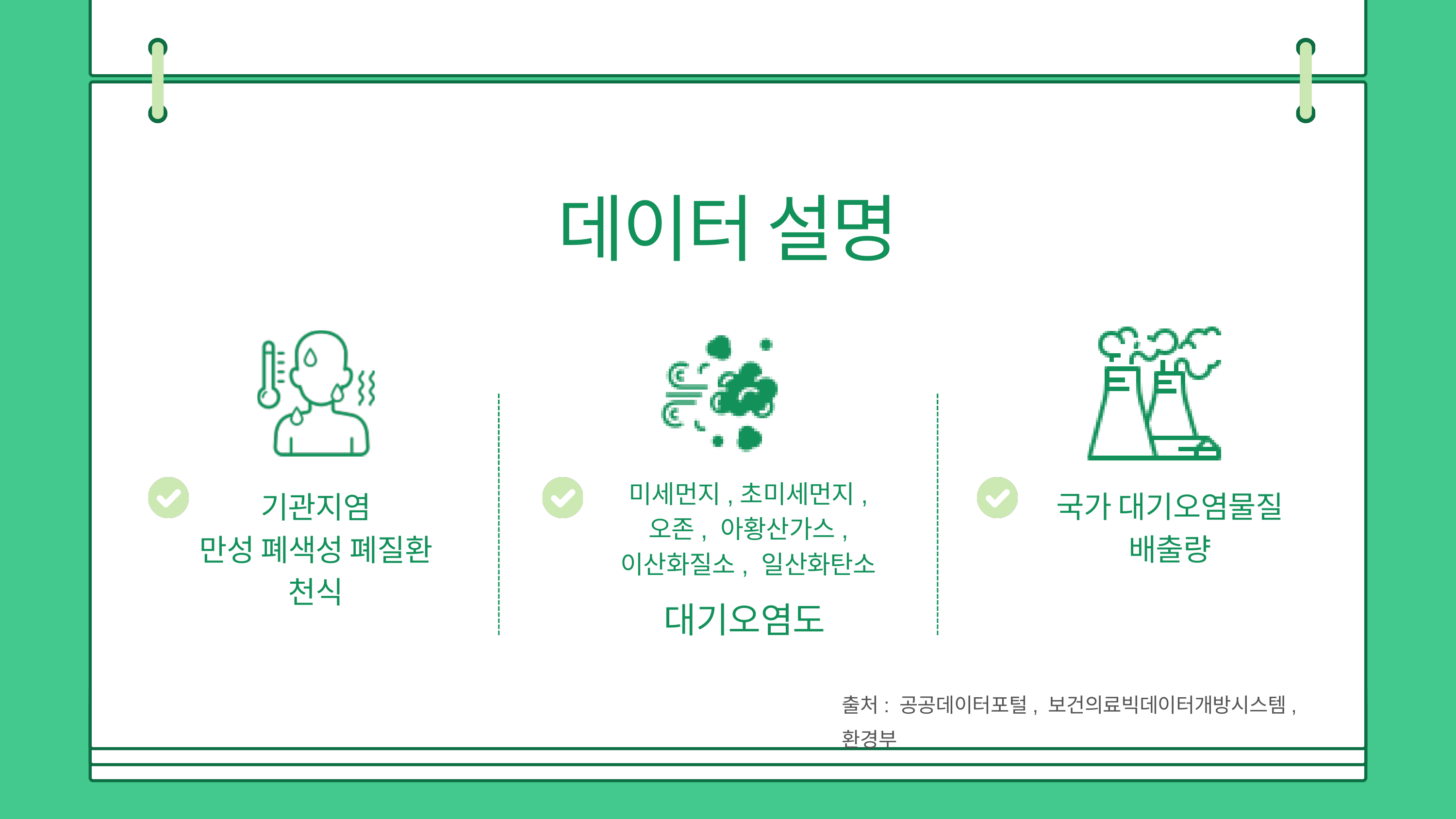

chapter 3
데이터 설명

미세먼지,초미세먼지,
오존, 아황산가스,
이산화질소, 일산화탄소

국가 대기오염물질 배출량
기관지염
만성 폐색성 폐질환
천식
대기오염도
출처: 공공데이터포털, 보건의료빅데이터개방시스템, 환경부